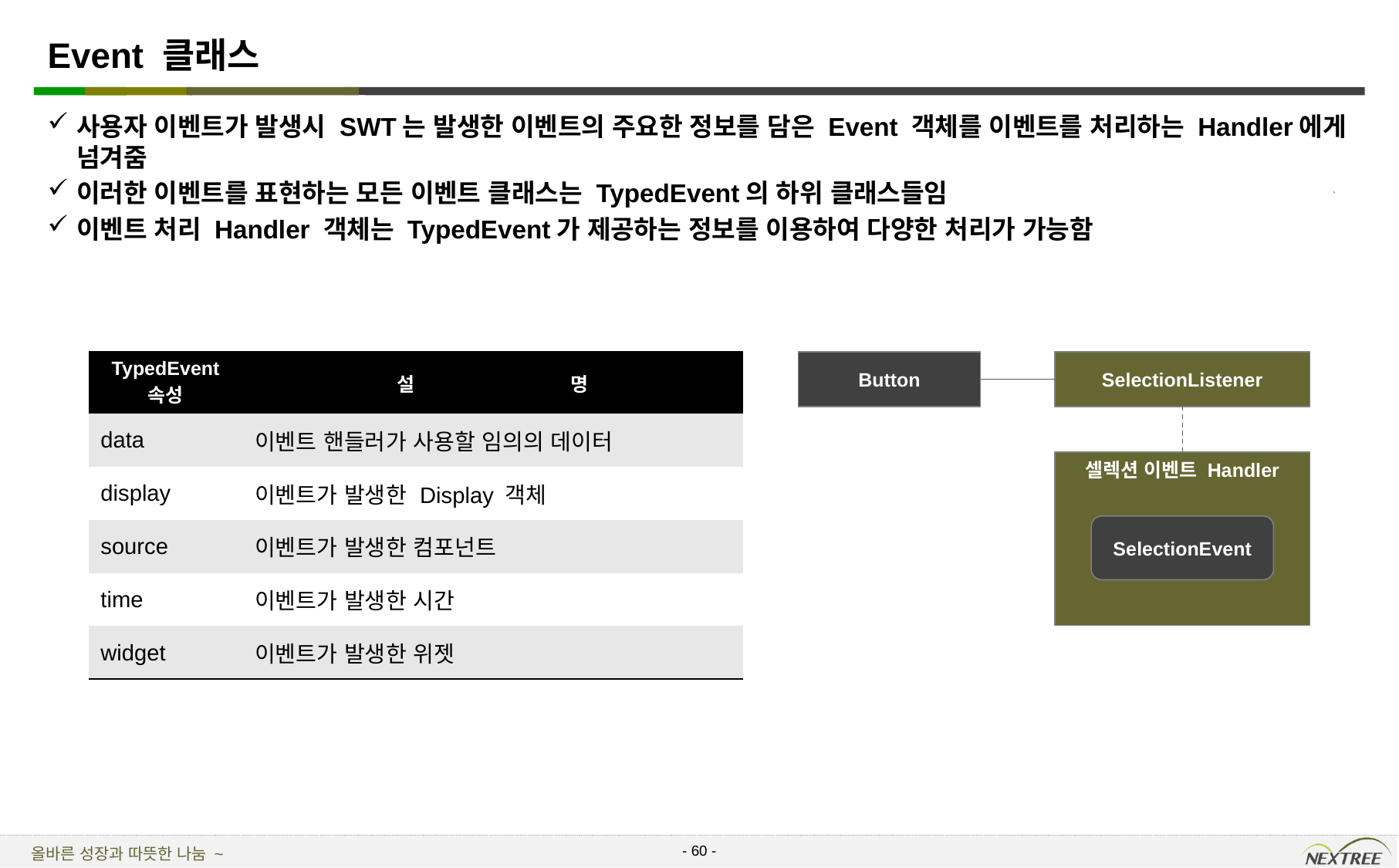

# Event 클래스
사용자 이벤트가 발생시 SWT는 발생한 이벤트의 주요한 정보를 담은 Event 객체를 이벤트를 처리하는 Handler에게 넘겨줌
이러한 이벤트를 표현하는 모든 이벤트 클래스는 TypedEvent의 하위 클래스들임
이벤트 처리 Handler 객체는 TypedEvent가 제공하는 정보를 이용하여 다양한 처리가 가능함
| TypedEvent 속성 | 설 명 |
| --- | --- |
| data | 이벤트 핸들러가 사용할 임의의 데이터 |
| display | 이벤트가 발생한 Display 객체 |
| source | 이벤트가 발생한 컴포넌트 |
| time | 이벤트가 발생한 시간 |
| widget | 이벤트가 발생한 위젯 |
Button
SelectionListener
셀렉션 이벤트 Handler
SelectionEvent